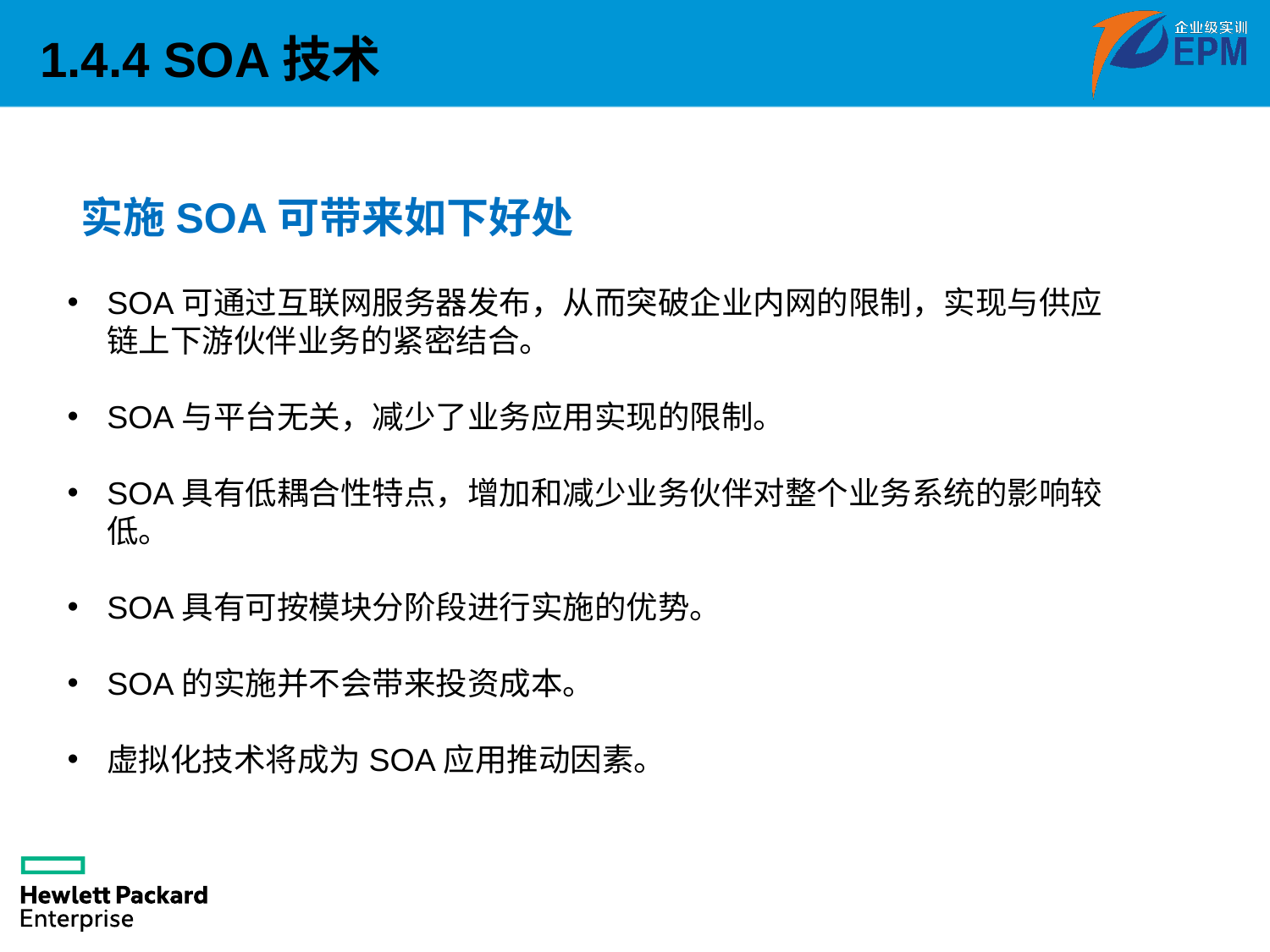

1.4.4 SOA技术

实施SOA可带来如下好处

SOA可通过互联网服务器发布，从而突破企业内网的限制，实现与供应链上下游伙伴业务的紧密结合。

SOA与平台无关，减少了业务应用实现的限制。

SOA具有低耦合性特点，增加和减少业务伙伴对整个业务系统的影响较低。

SOA具有可按模块分阶段进行实施的优势。

SOA的实施并不会带来投资成本。

虚拟化技术将成为SOA应用推动因素。